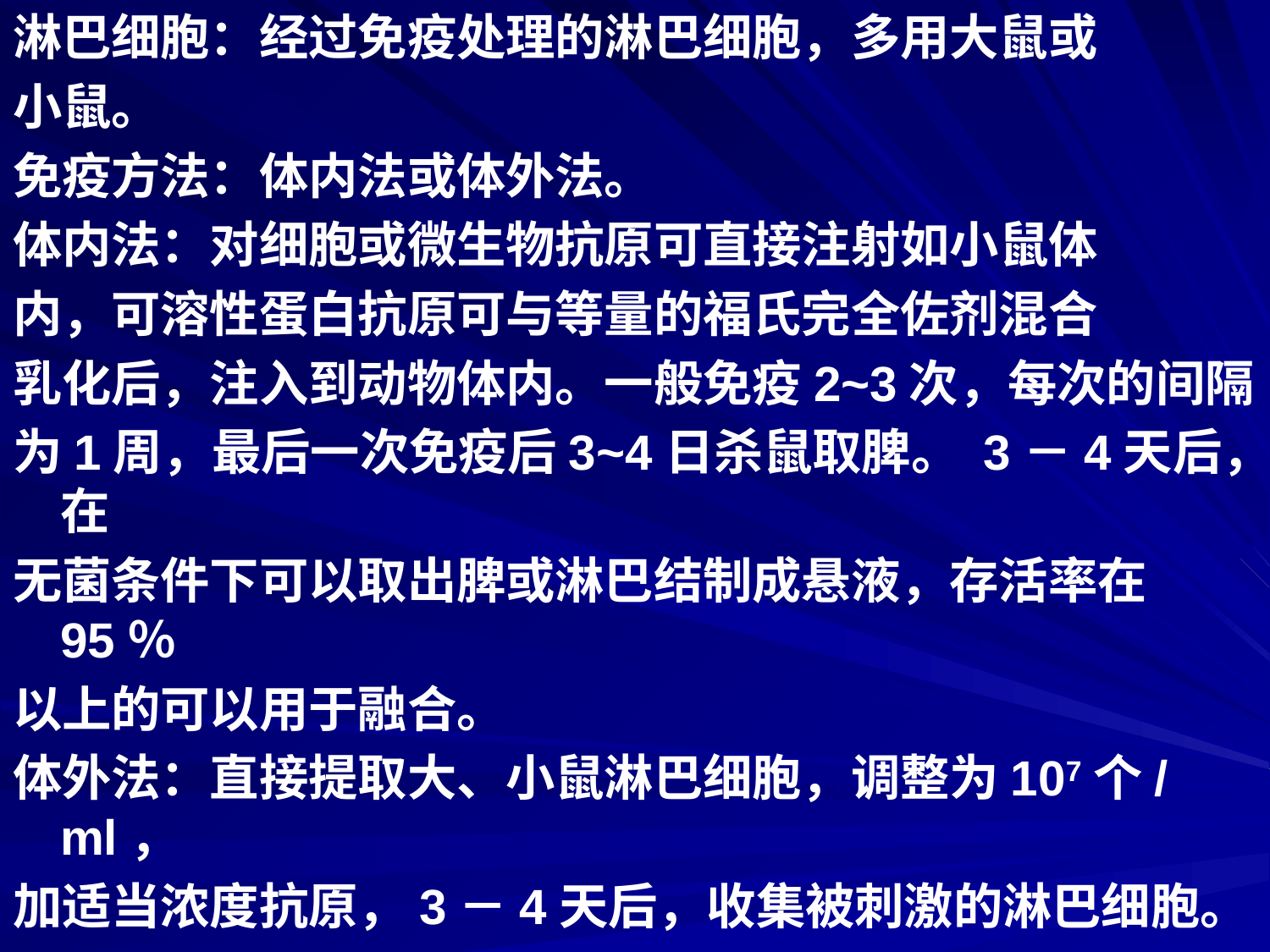

淋巴细胞：经过免疫处理的淋巴细胞，多用大鼠或
小鼠。
免疫方法：体内法或体外法。
体内法：对细胞或微生物抗原可直接注射如小鼠体
内，可溶性蛋白抗原可与等量的福氏完全佐剂混合
乳化后，注入到动物体内。一般免疫2~3次，每次的间隔
为1周，最后一次免疫后3~4日杀鼠取脾。 3－4天后，在
无菌条件下可以取出脾或淋巴结制成悬液，存活率在95％
以上的可以用于融合。
体外法：直接提取大、小鼠淋巴细胞，调整为107个/ml，
加适当浓度抗原，3－4天后，收集被刺激的淋巴细胞。